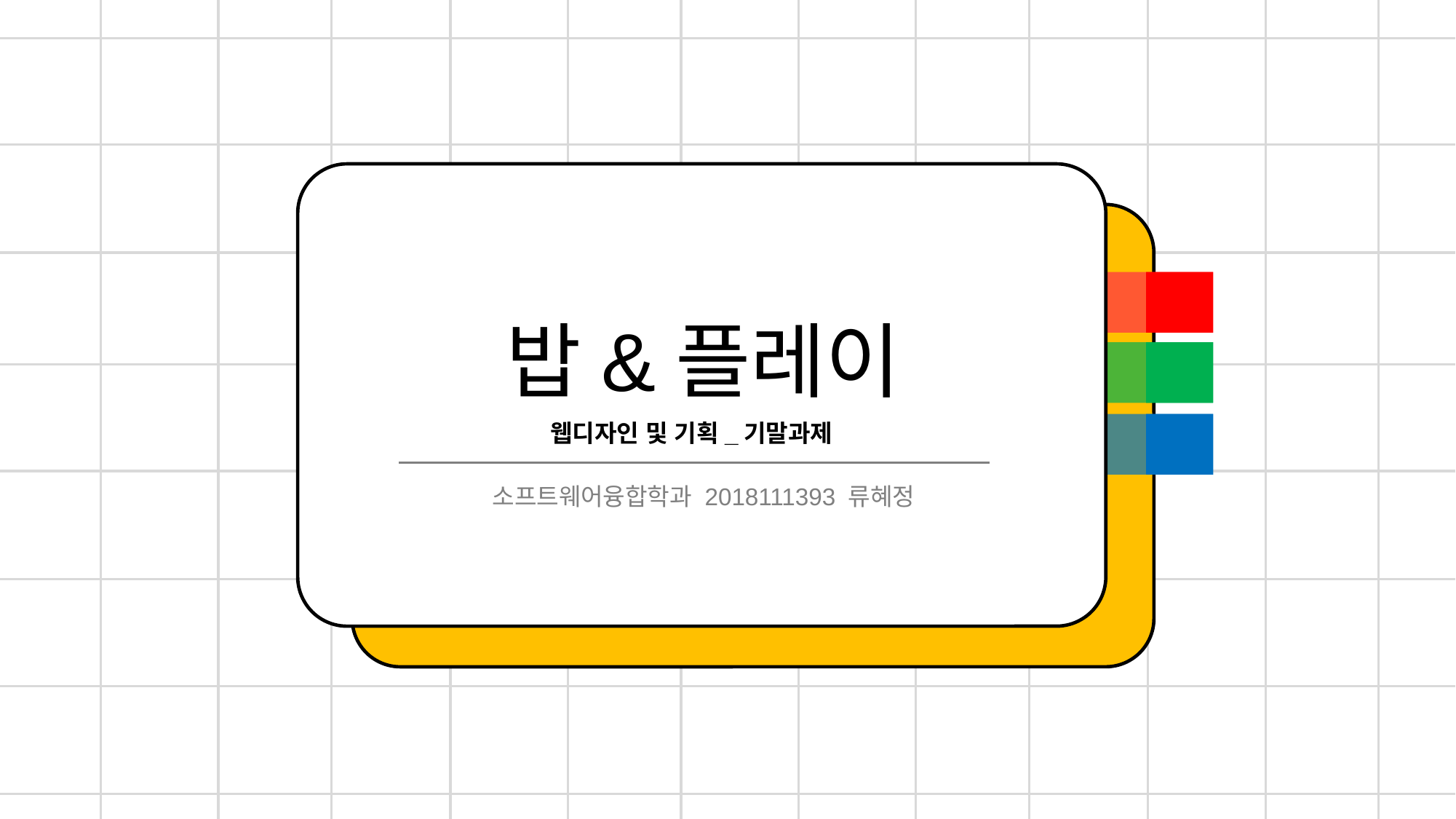

밥&플레이
웹디자인 및 기획_기말과제
소프트웨어융합학과 2018111393 류혜정